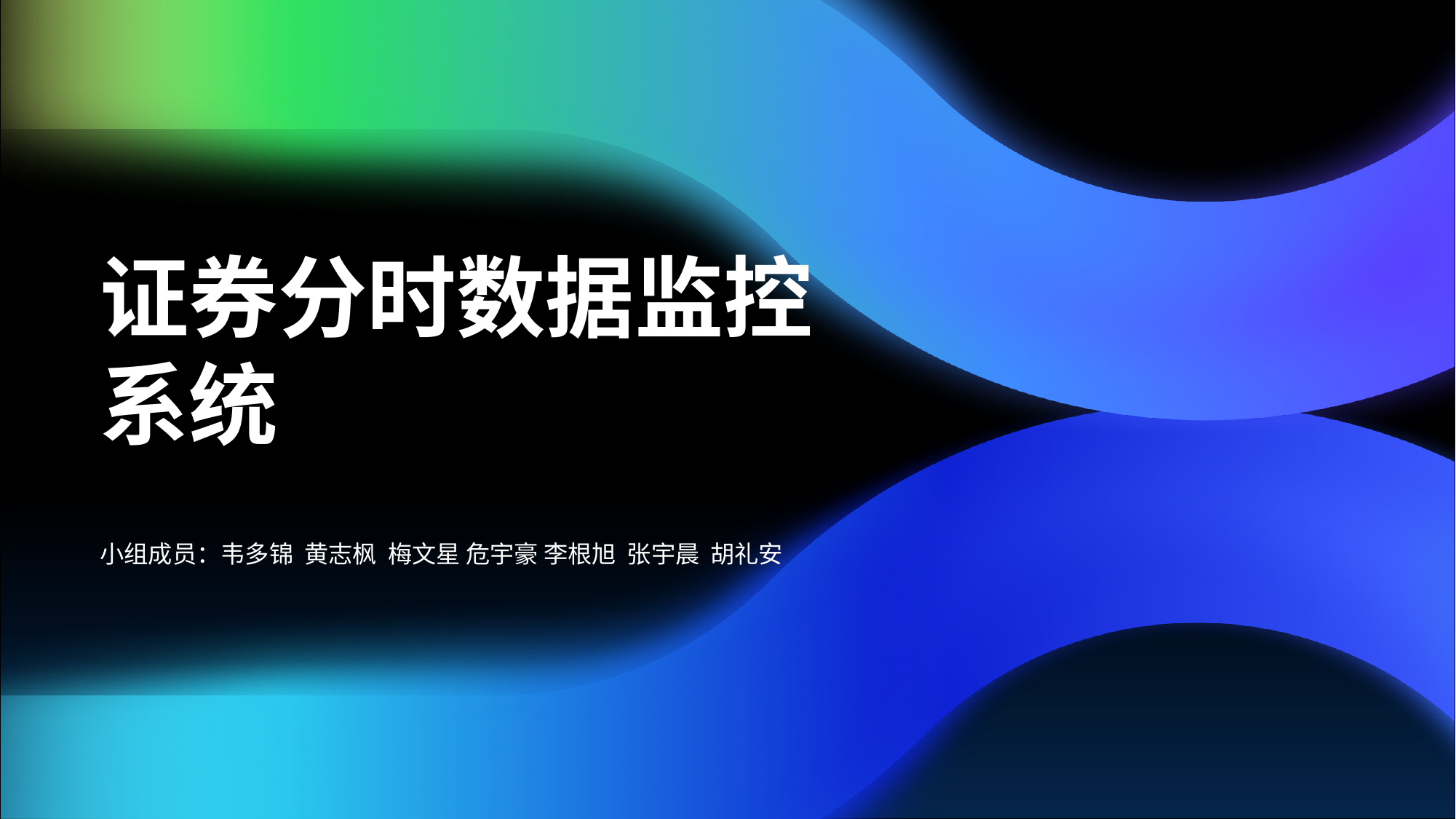

# 证券分时数据监控系统
小组成员：韦多锦  黄志枫  梅文星 危宇豪 李根旭  张宇晨  胡礼安